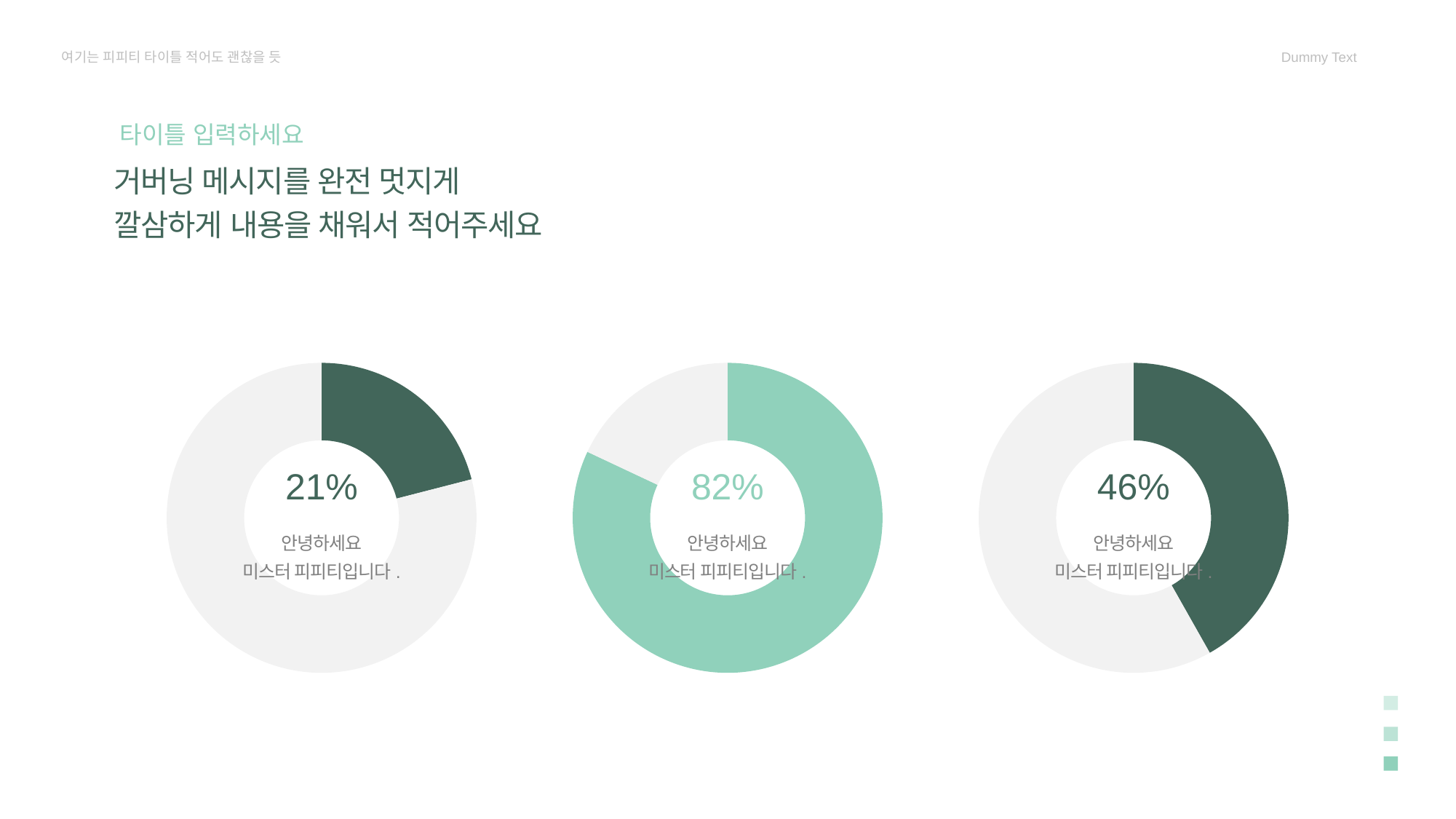

여기는 피피티 타이틀 적어도 괜찮을 듯
Dummy Text
타이틀 입력하세요
거버닝 메시지를 완전 멋지게
깔삼하게 내용을 채워서 적어주세요

### Chart

| Category | Sales |
|---|---|
| 1st Qtr | 21.0 |
| 2nd Qtr | 79.0 |

### Chart

| Category | Sales |
|---|---|
| 1st Qtr | 82.0 |
| 2nd Qtr | 18.0 |

### Chart

| Category | Sales |
|---|---|
| 1st Qtr | 46.0 |
| 2nd Qtr | 64.0 |
21%
안녕하세요
미스터 피피티입니다.
82%
안녕하세요
미스터 피피티입니다.
46%
안녕하세요
미스터 피피티입니다.